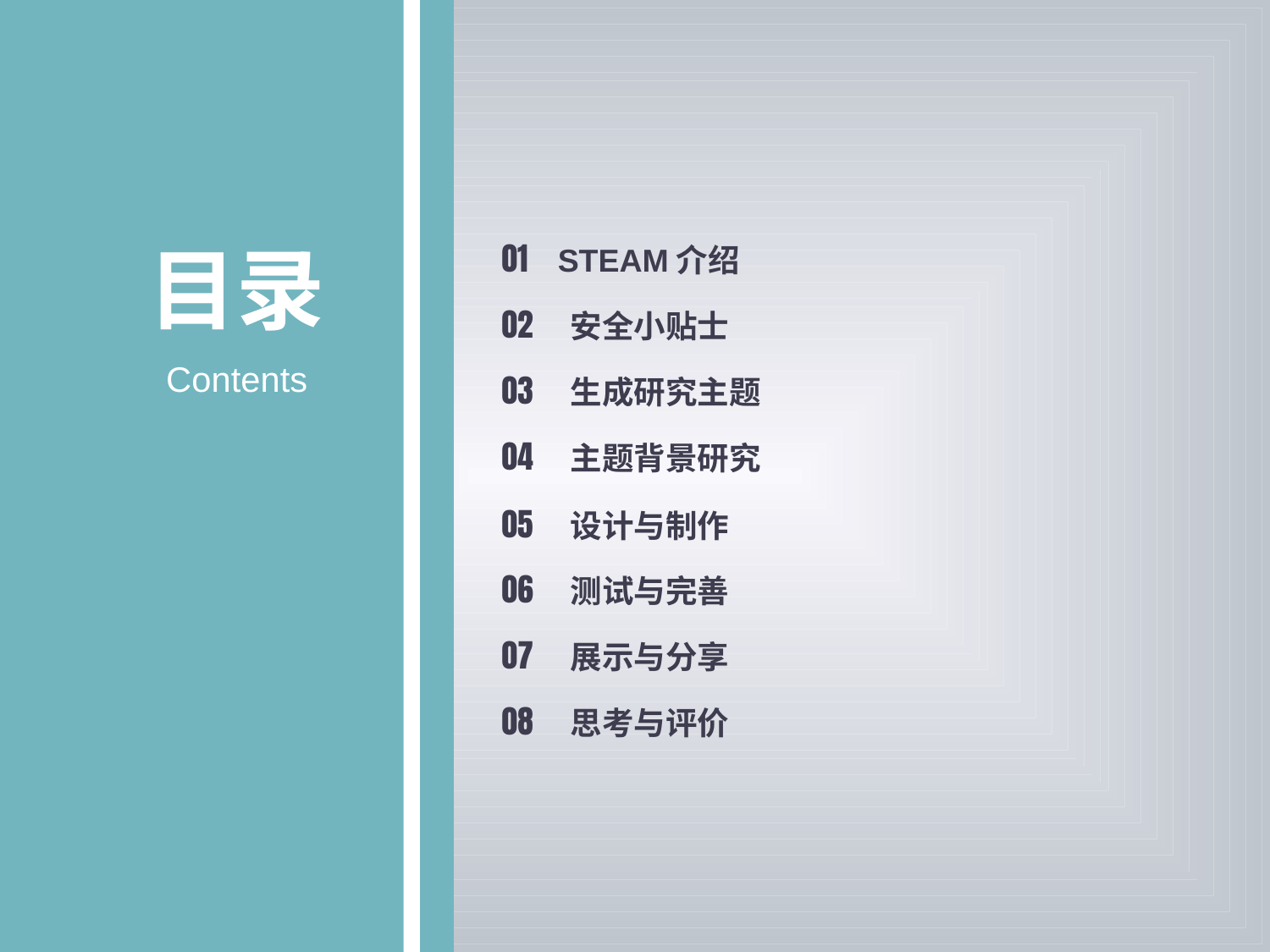

目录
01    STEAM介绍
02    安全小贴士
03    生成研究主题
04    主题背景研究
05    设计与制作
06    测试与完善
07    展示与分享
08    思考与评价
Contents